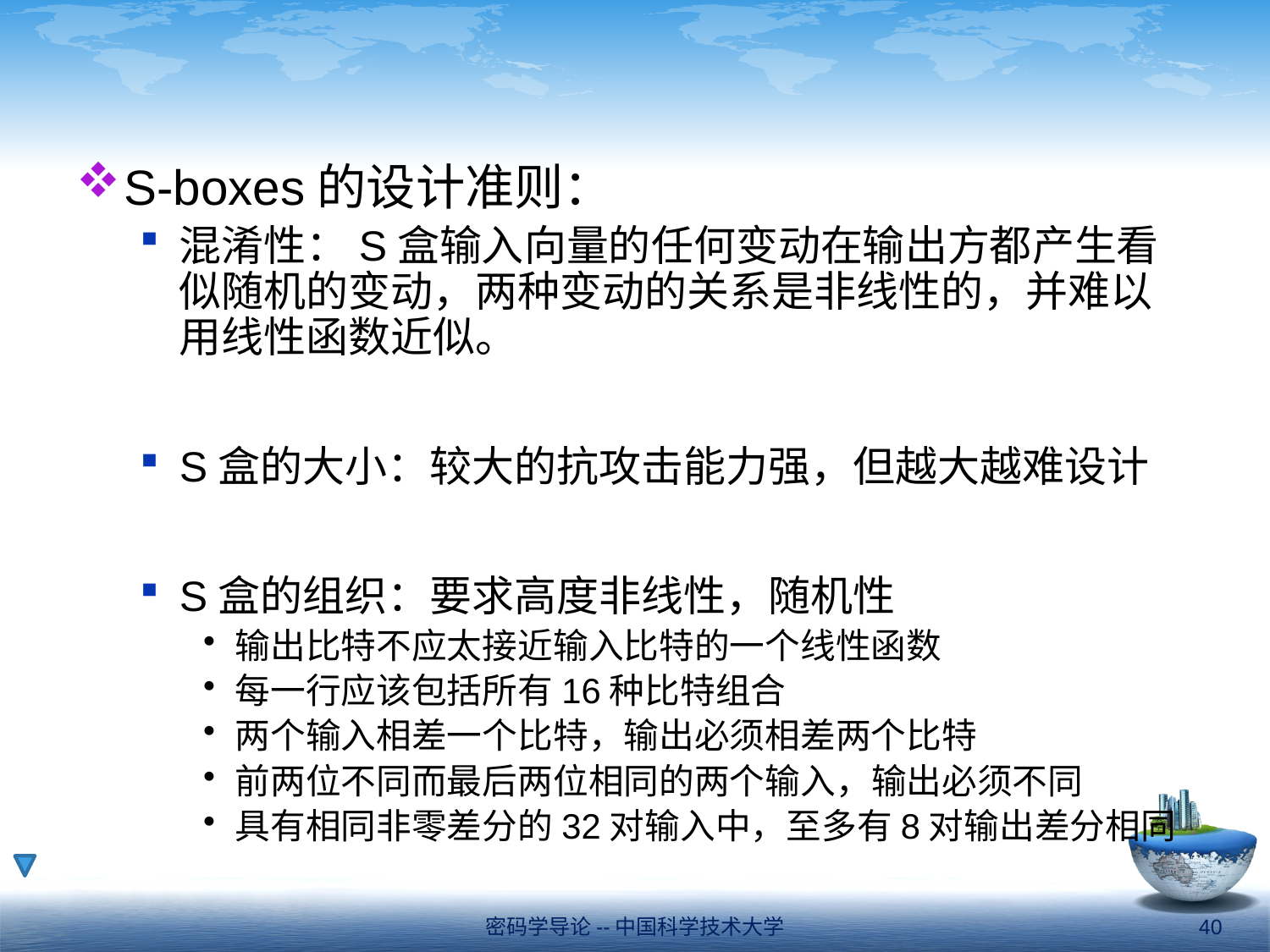

#
S-boxes的设计准则：
混淆性：S盒输入向量的任何变动在输出方都产生看似随机的变动，两种变动的关系是非线性的，并难以用线性函数近似。

S盒的大小：较大的抗攻击能力强，但越大越难设计

S盒的组织：要求高度非线性，随机性
输出比特不应太接近输入比特的一个线性函数
每一行应该包括所有16种比特组合
两个输入相差一个比特，输出必须相差两个比特
前两位不同而最后两位相同的两个输入，输出必须不同
具有相同非零差分的32对输入中，至多有8对输出差分相同

密码学导论--中国科学技术大学
40